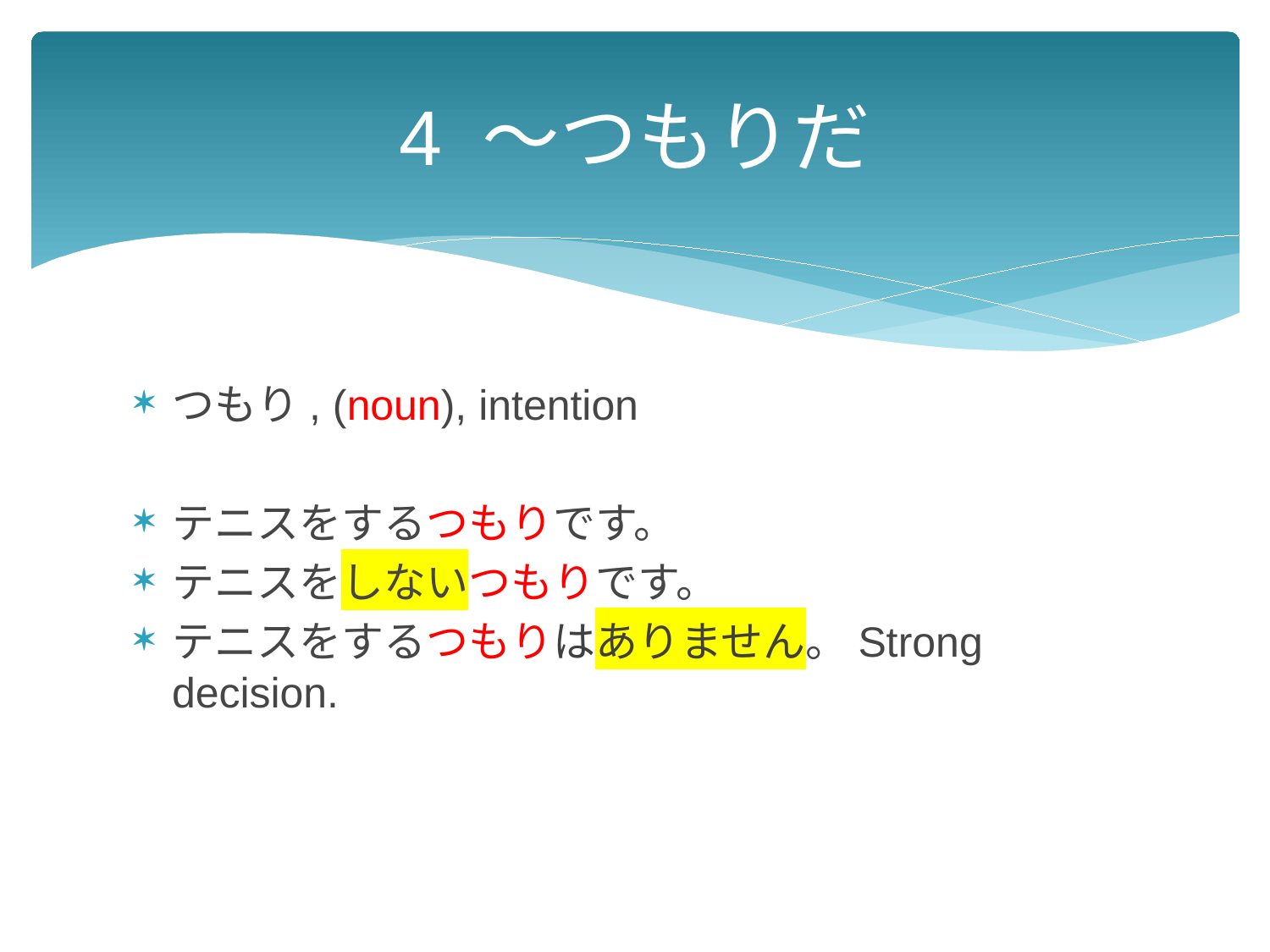

# 4 ～つもりだ
つもり, (noun), intention

テニスをするつもりです。
テニスをしないつもりです。
テニスをするつもりはありません。Strong decision.